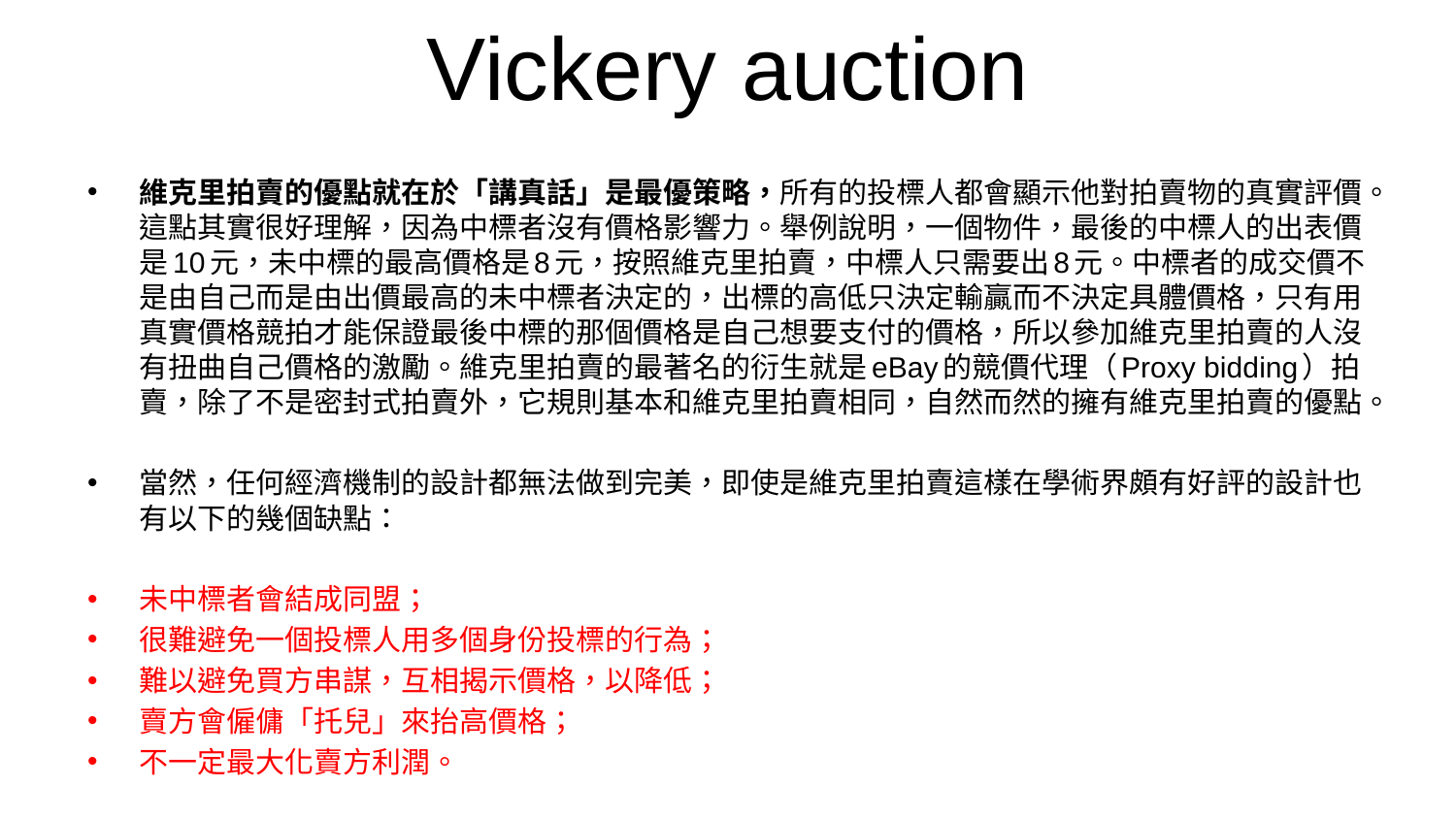

# Vickery auction
維克里拍賣的優點就在於「講真話」是最優策略，所有的投標人都會顯示他對拍賣物的真實評價。這點其實很好理解，因為中標者沒有價格影響力。舉例說明，一個物件，最後的中標人的出表價是10元，未中標的最高價格是8元，按照維克里拍賣，中標人只需要出8元。中標者的成交價不是由自己而是由出價最高的未中標者決定的，出標的高低只決定輸贏而不決定具體價格，只有用真實價格競拍才能保證最後中標的那個價格是自己想要支付的價格，所以參加維克里拍賣的人沒有扭曲自己價格的激勵。維克里拍賣的最著名的衍生就是eBay的競價代理（Proxy bidding）拍賣，除了不是密封式拍賣外，它規則基本和維克里拍賣相同，自然而然的擁有維克里拍賣的優點。

當然，任何經濟機制的設計都無法做到完美，即使是維克里拍賣這樣在學術界頗有好評的設計也有以下的幾個缺點：

未中標者會結成同盟；
很難避免一個投標人用多個身份投標的行為；
難以避免買方串謀，互相揭示價格，以降低；
賣方會僱傭「托兒」來抬高價格；
不一定最大化賣方利潤。